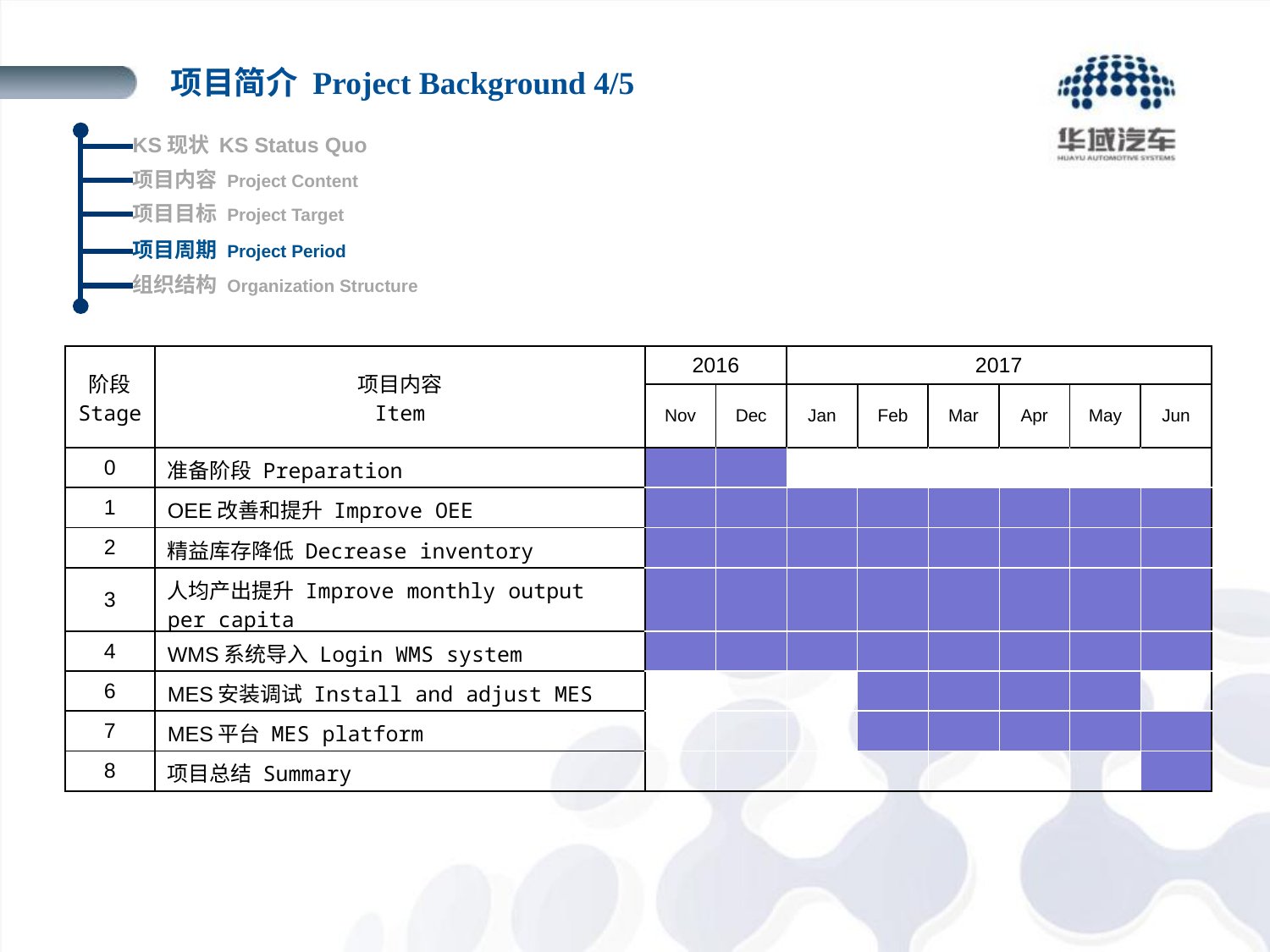

项目简介 Project Background 4/5
KS现状 KS Status Quo
项目内容 Project Content
项目目标 Project Target
项目周期 Project Period
组织结构 Organization Structure
| 阶段 Stage | 项目内容 Item | 2016 |  | 2017 |  |  |  |  |  |
| --- | --- | --- | --- | --- | --- | --- | --- | --- | --- |
|  |  | Nov | Dec | Jan | Feb | Mar | Apr | May | Jun |
| 0 | 准备阶段 Preparation |  |  |  |  |  |  |  |  |
| 1 | OEE改善和提升 Improve OEE |  |  |  |  |  |  |  |  |
| 2 | 精益库存降低 Decrease inventory |  |  |  |  |  |  |  |  |
| 3 | 人均产出提升 Improve monthly output per capita |  |  |  |  |  |  |  |  |
| 4 | WMS系统导入 Login WMS system |  |  |  |  |  |  |  |  |
| 6 | MES安装调试 Install and adjust MES |  |  |  |  |  |  |  |  |
| 7 | MES平台 MES platform |  |  |  |  |  |  |  |  |
| 8 | 项目总结 Summary |  |  |  |  |  |  |  |  |